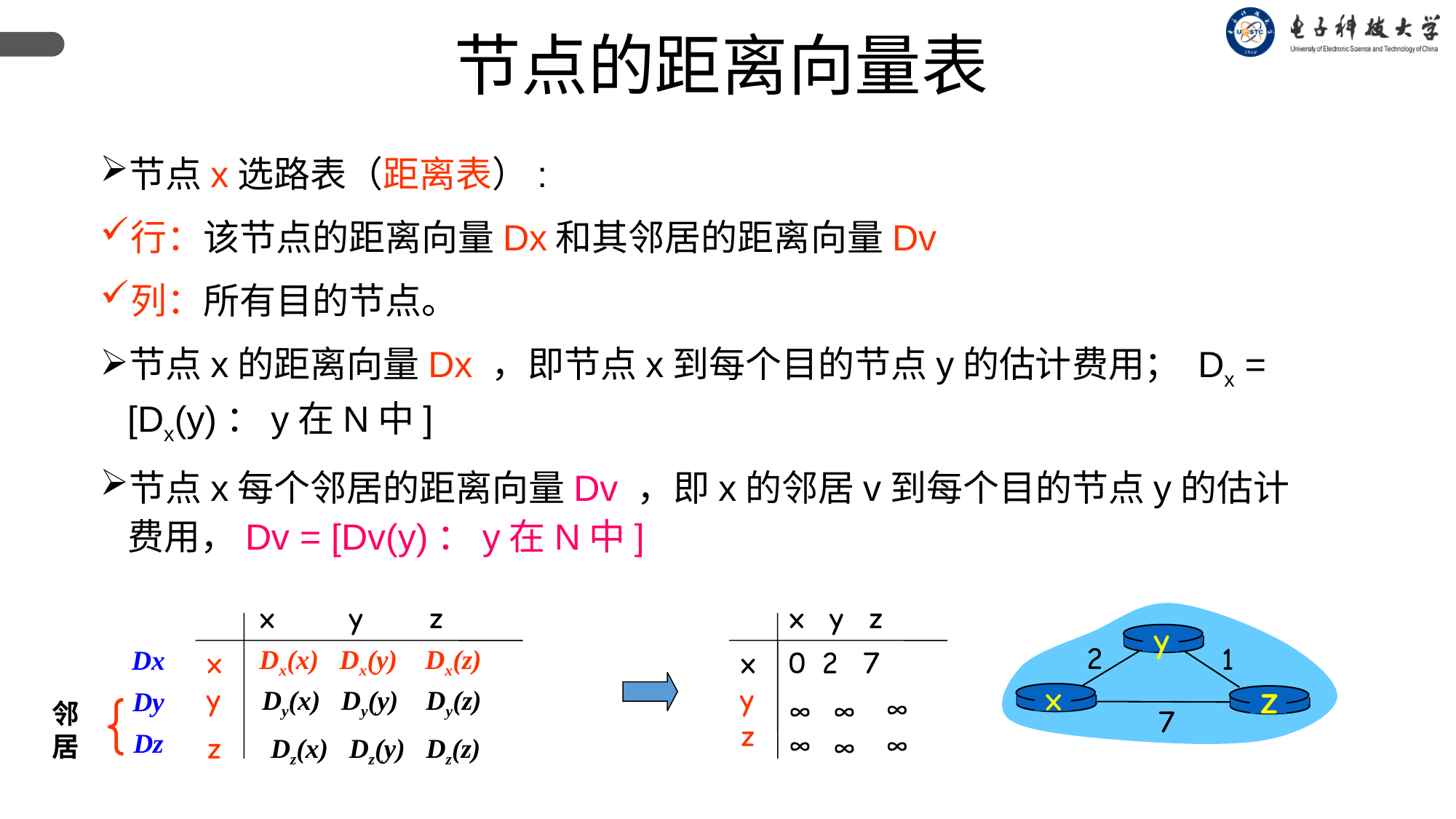

节点的距离向量表
节点x选路表（距离表）:
行：该节点的距离向量Dx和其邻居的距离向量Dv
列：所有目的节点。
节点x的距离向量Dx ，即节点x到每个目的节点y的估计费用； Dx = [Dx(y)：y在N中]
节点x每个邻居的距离向量Dv ，即x的邻居v到每个目的节点y的估计费用，Dv = [Dv(y)：y在N中]

x   y   z

x
0  2   7
y
∞
∞
 ∞
z

∞
∞
 ∞
x         y        z

Dx(x)   Dx(y)    Dx(z)

x
y
Dy(x)   Dy(y)    Dy(z)

Dz(x)   Dz(y)   Dz(z)
z

y

2
1

z

x

7

Dx
Dy
Dz

邻居